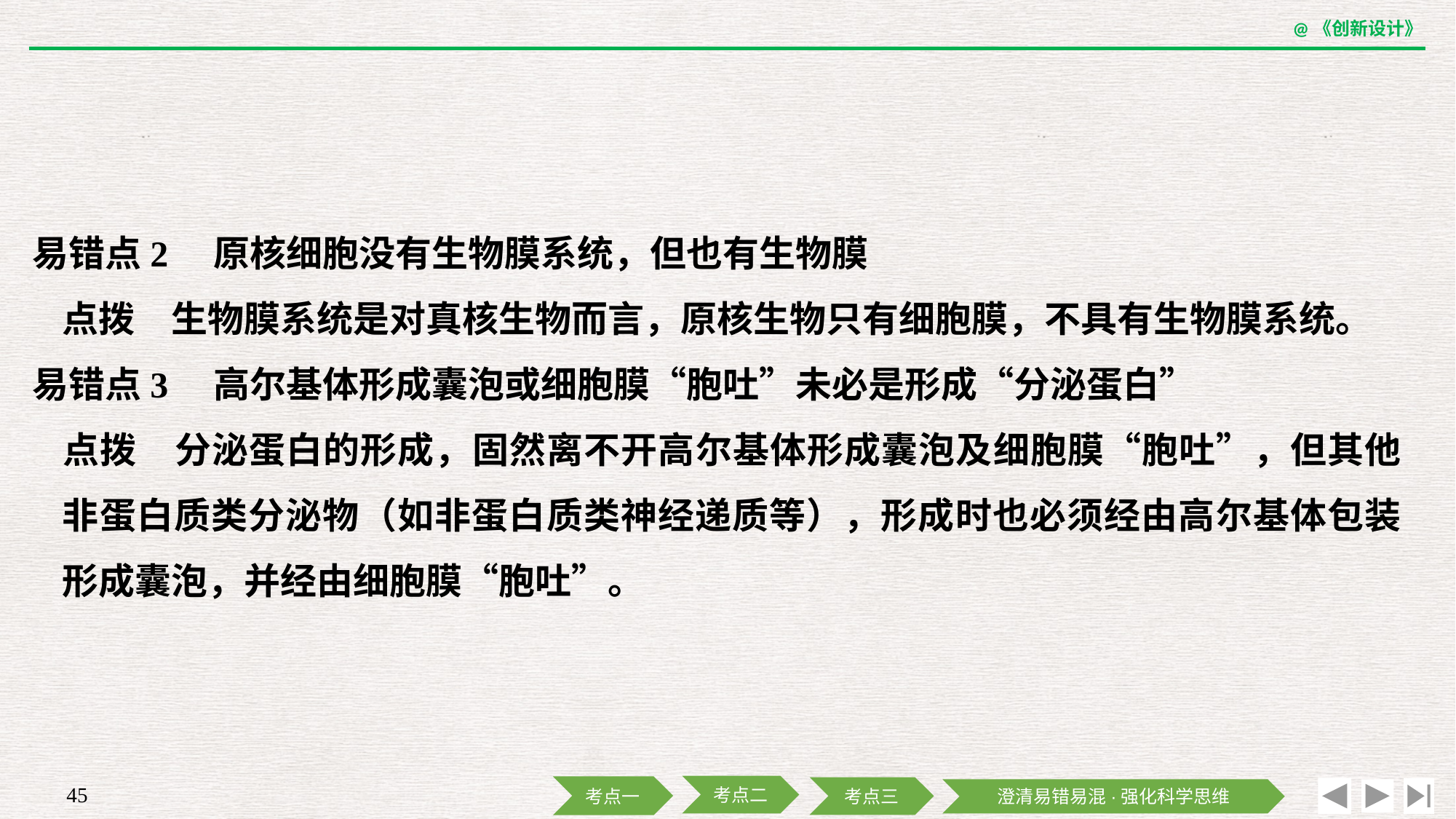

易错点2　原核细胞没有生物膜系统，但也有生物膜
	点拨　生物膜系统是对真核生物而言，原核生物只有细胞膜，不具有生物膜系统。
易错点3　高尔基体形成囊泡或细胞膜“胞吐”未必是形成“分泌蛋白”
	点拨　分泌蛋白的形成，固然离不开高尔基体形成囊泡及细胞膜“胞吐”，但其他非蛋白质类分泌物（如非蛋白质类神经递质等），形成时也必须经由高尔基体包装形成囊泡，并经由细胞膜“胞吐”。